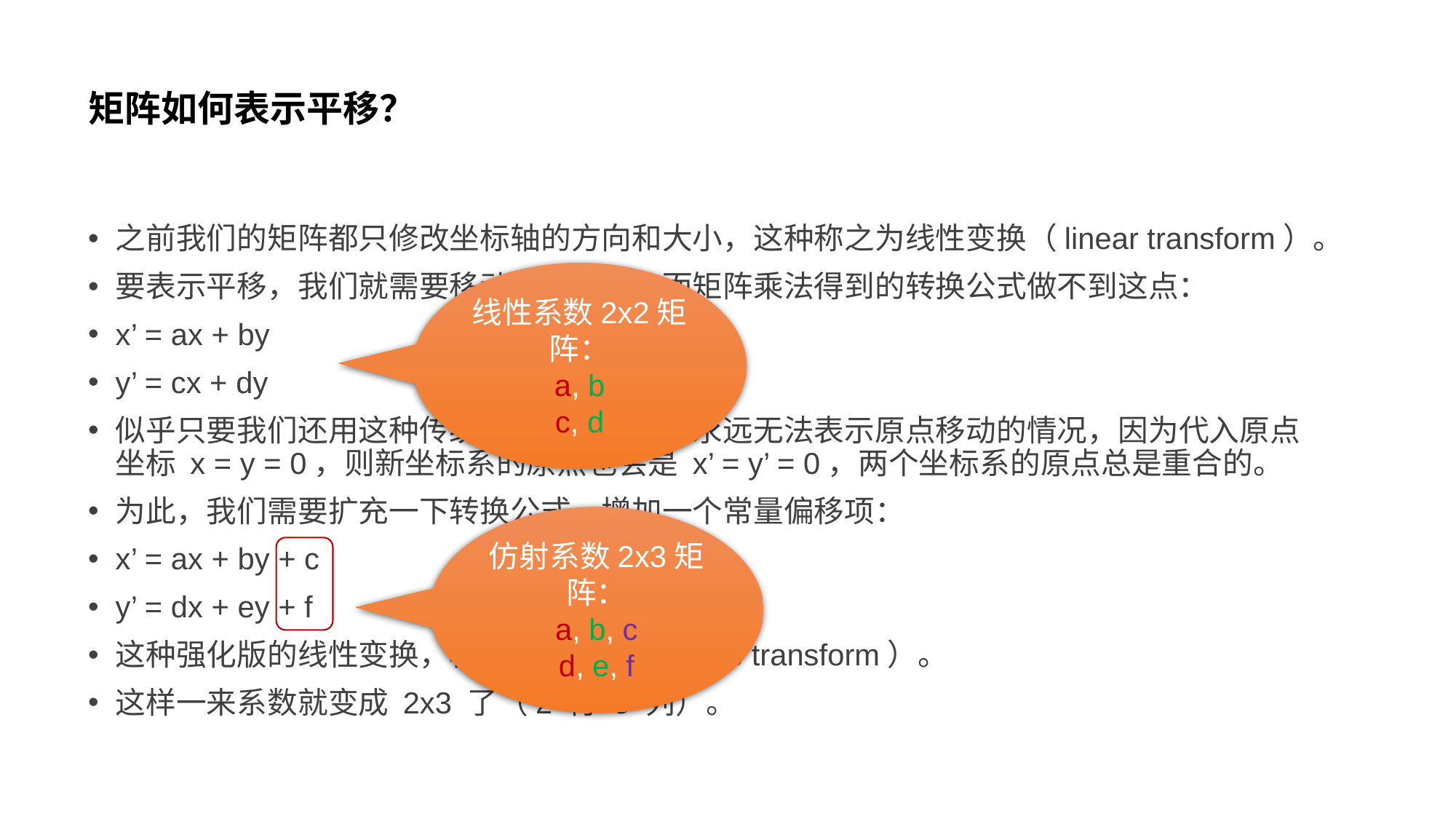

# 矩阵如何表示平移？
之前我们的矩阵都只修改坐标轴的方向和大小，这种称之为线性变换（linear transform）。
要表示平移，我们就需要移动坐标原点，而矩阵乘法得到的转换公式做不到这点：
x’ = ax + by
y’ = cx + dy
似乎只要我们还用这种传统的矩阵乘法，就永远无法表示原点移动的情况，因为代入原点坐标 x = y = 0，则新坐标系的原点也会是 x’ = y’ = 0，两个坐标系的原点总是重合的。
为此，我们需要扩充一下转换公式，增加一个常量偏移项：
x’ = ax + by + c
y’ = dx + ey + f
这种强化版的线性变换，称为仿射变换（affine transform）。
这样一来系数就变成 2x3 了（2 行 3 列）。
线性系数2x2矩阵：
a, b
c, d
仿射系数2x3矩阵：
a, b, c
d, e, f